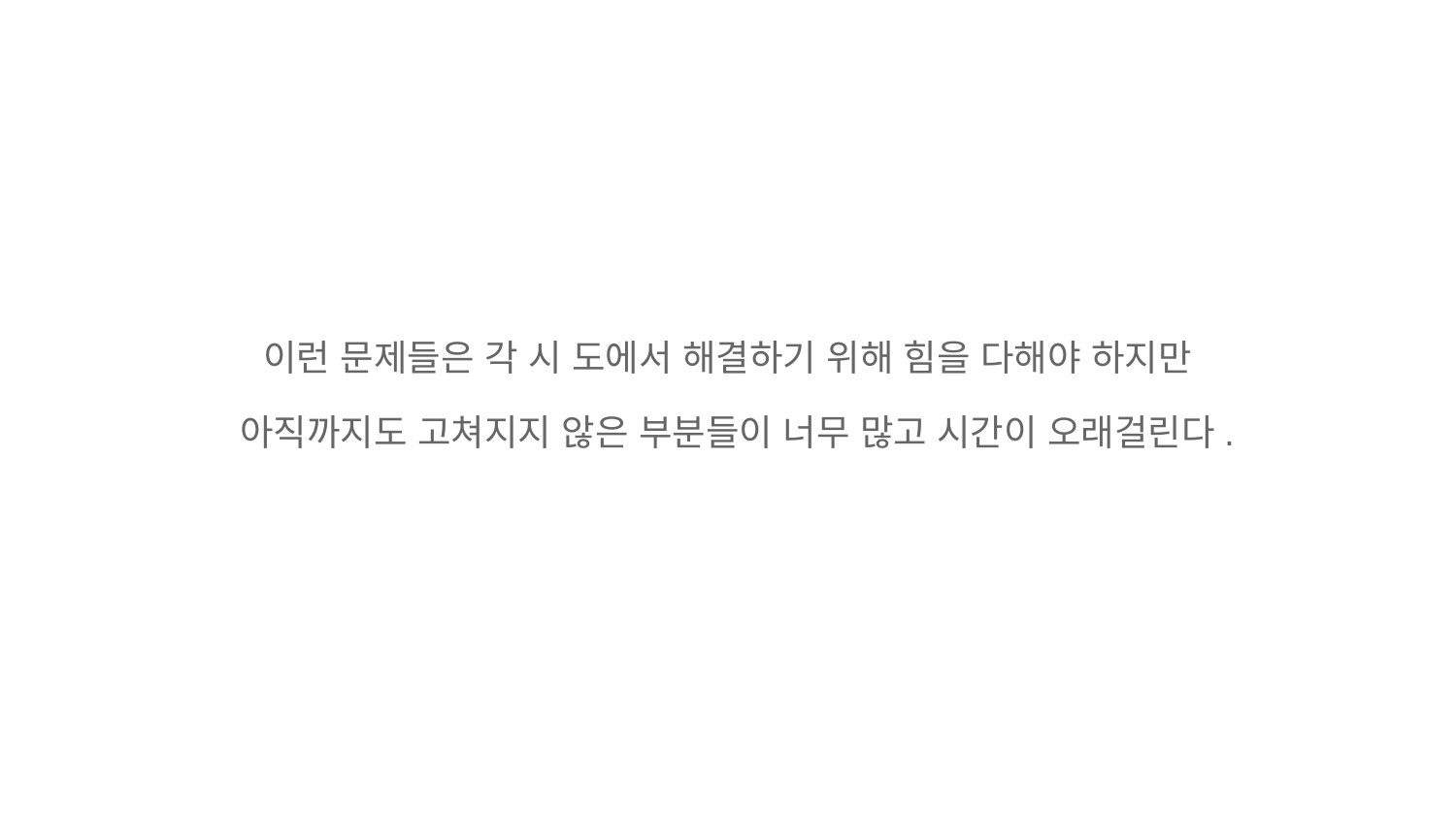

이런 문제들은 각 시 도에서 해결하기 위해 힘을 다해야 하지만
 아직까지도 고쳐지지 않은 부분들이 너무 많고 시간이 오래걸린다.